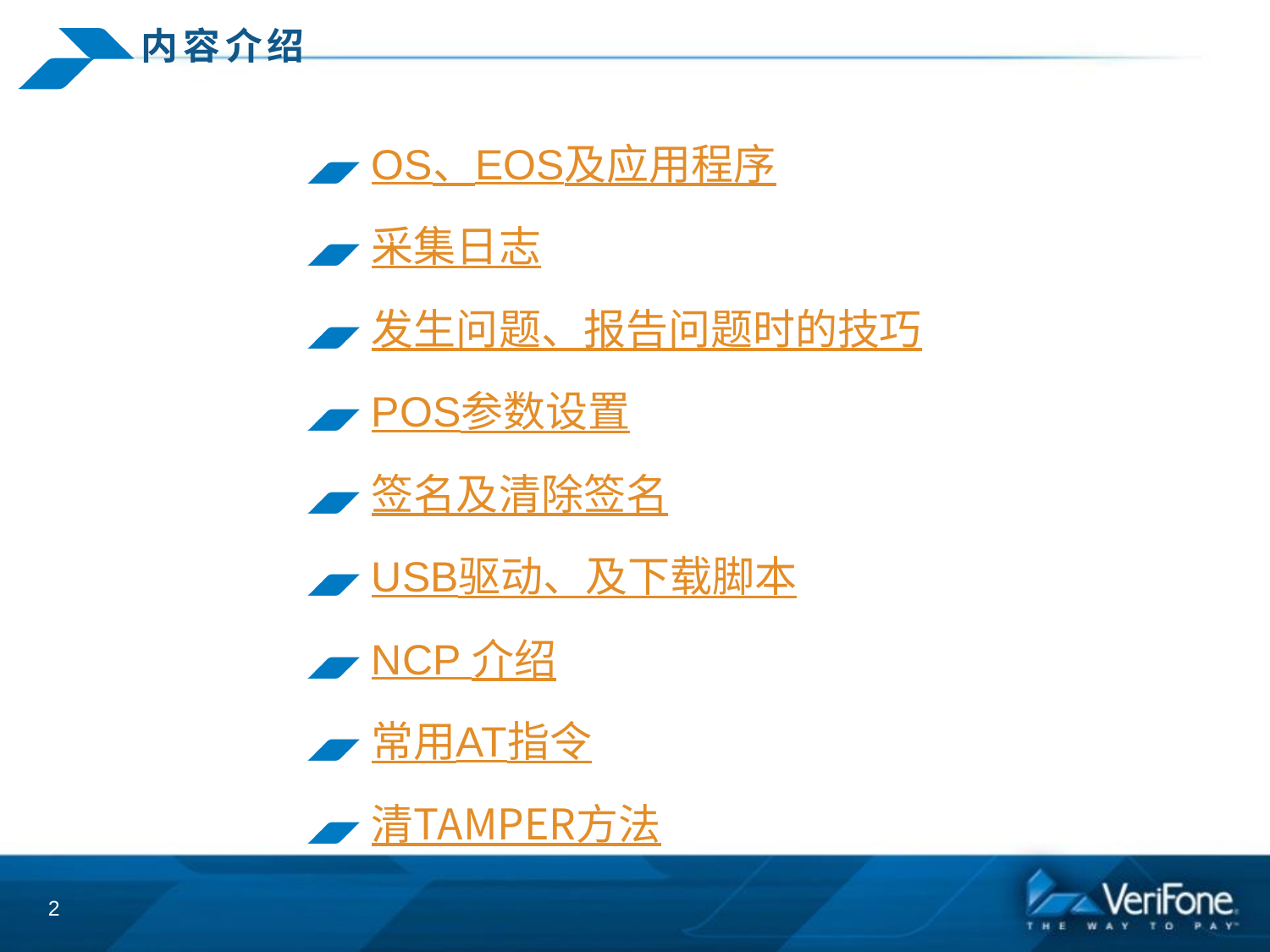

# 内容介绍
OS、EOS及应用程序
采集日志
发生问题、报告问题时的技巧
POS参数设置
签名及清除签名
USB驱动、及下载脚本
NCP 介绍
常用AT指令
清TAMPER方法
2